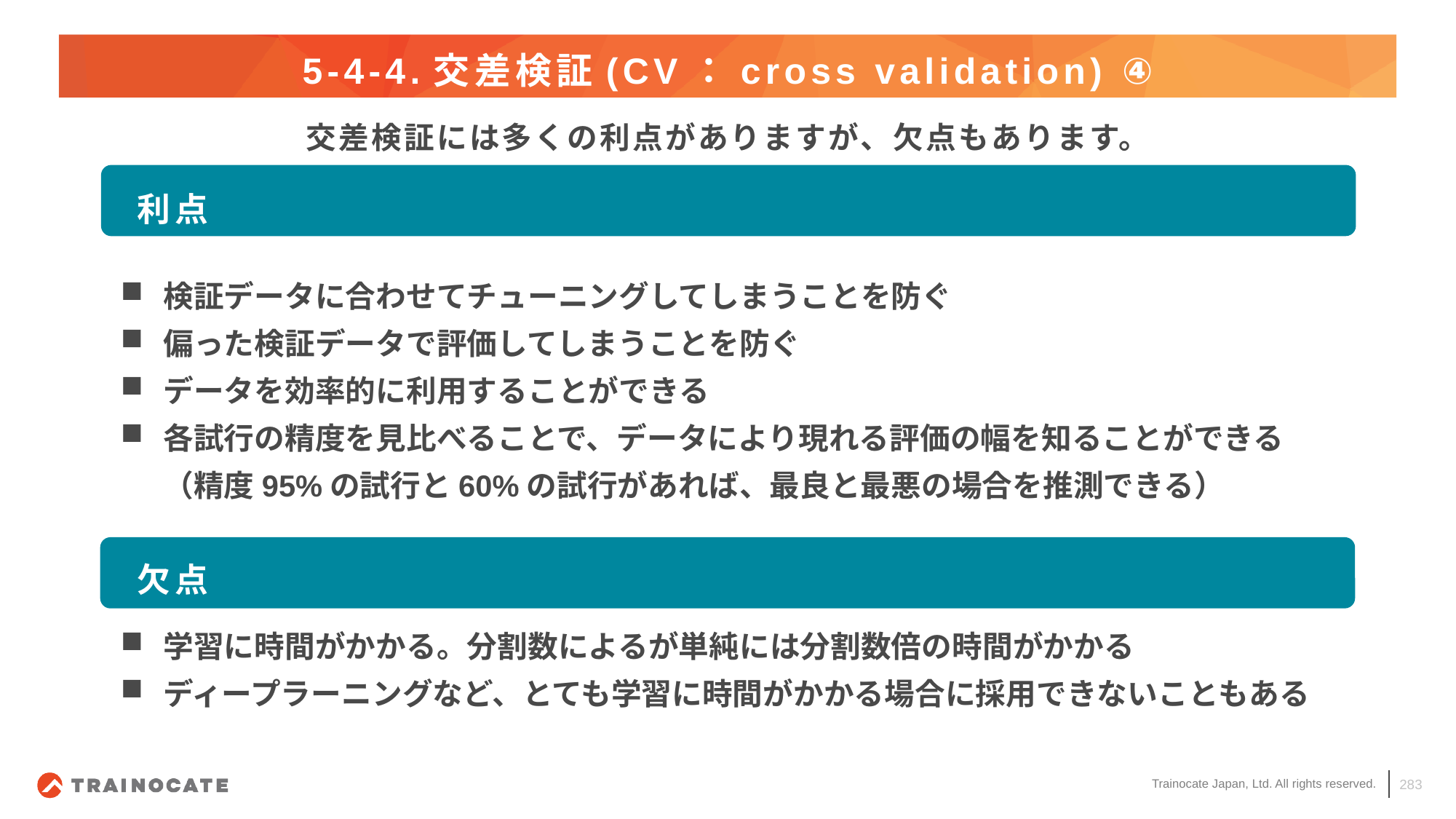

# 5-4-4.交差検証(CV：cross validation) ④
交差検証には多くの利点がありますが、欠点もあります。

利点
検証データに合わせてチューニングしてしまうことを防ぐ
偏った検証データで評価してしまうことを防ぐ
データを効率的に利用することができる
各試行の精度を見比べることで、データにより現れる評価の幅を知ることができる
（精度95%の試行と60%の試行があれば、最良と最悪の場合を推測できる）

欠点
学習に時間がかかる。分割数によるが単純には分割数倍の時間がかかる
ディープラーニングなど、とても学習に時間がかかる場合に採用できないこともある
283